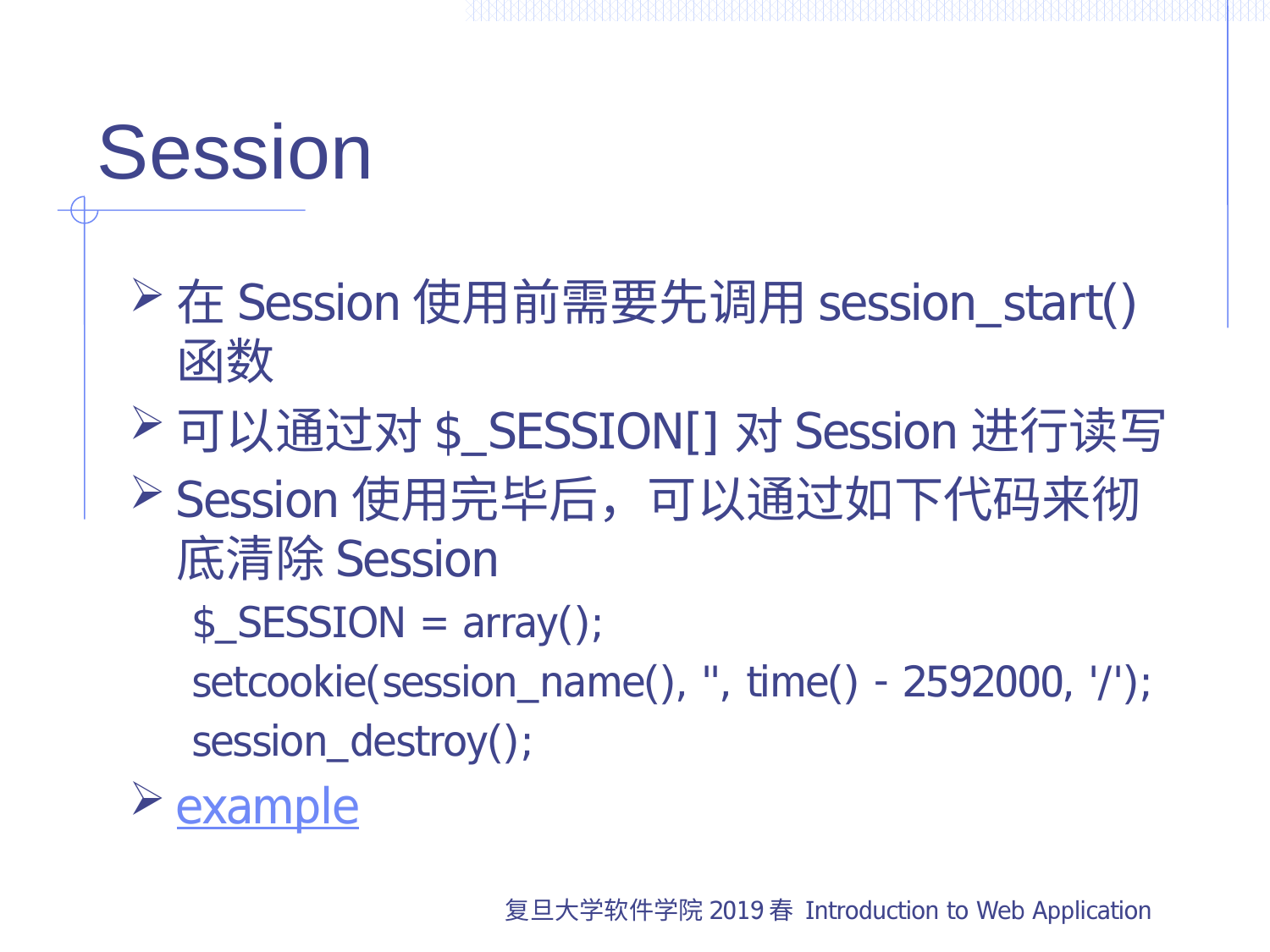

# Session
在Session使用前需要先调用session_start()函数
可以通过对$_SESSION[]对Session进行读写
Session使用完毕后，可以通过如下代码来彻底清除Session
$_SESSION = array();
setcookie(session_name(), '', time() - 2592000, '/');
session_destroy();
example